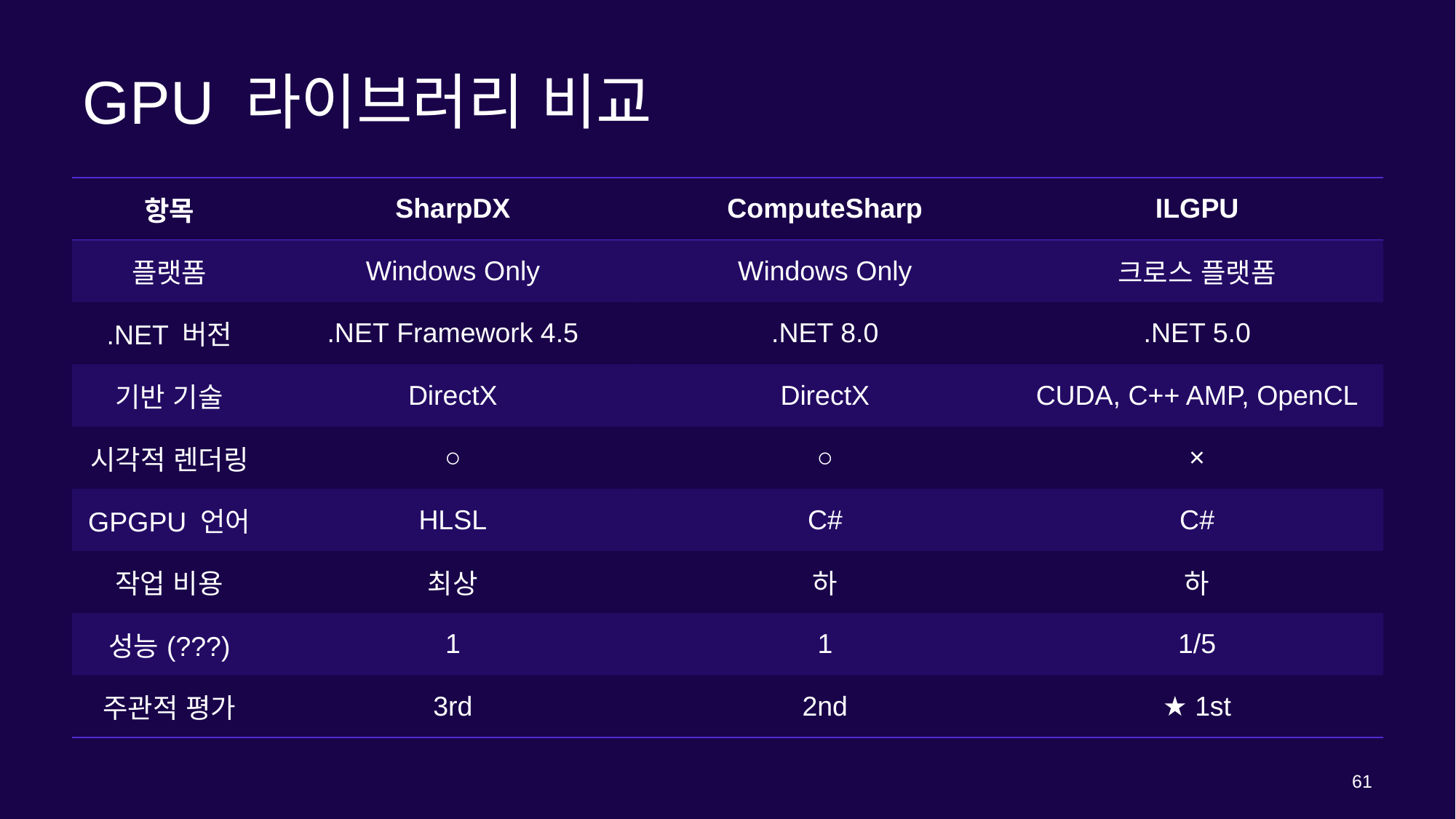

# GPU 라이브러리 비교
| 항목 | SharpDX | ComputeSharp | ILGPU |
| --- | --- | --- | --- |
| 플랫폼 | Windows Only | Windows Only | 크로스 플랫폼 |
| .NET 버전 | .NET Framework 4.5 | .NET 8.0 | .NET 5.0 |
| 기반 기술 | DirectX | DirectX | CUDA, C++ AMP, OpenCL |
| 시각적 렌더링 | ○ | ○ | × |
| GPGPU 언어 | HLSL | C# | C# |
| 작업 비용 | 최상 | 하 | 하 |
| 성능(???) | 1 | 1 | 1/5 |
| 주관적 평가 | 3rd | 2nd | ★ 1st |
61